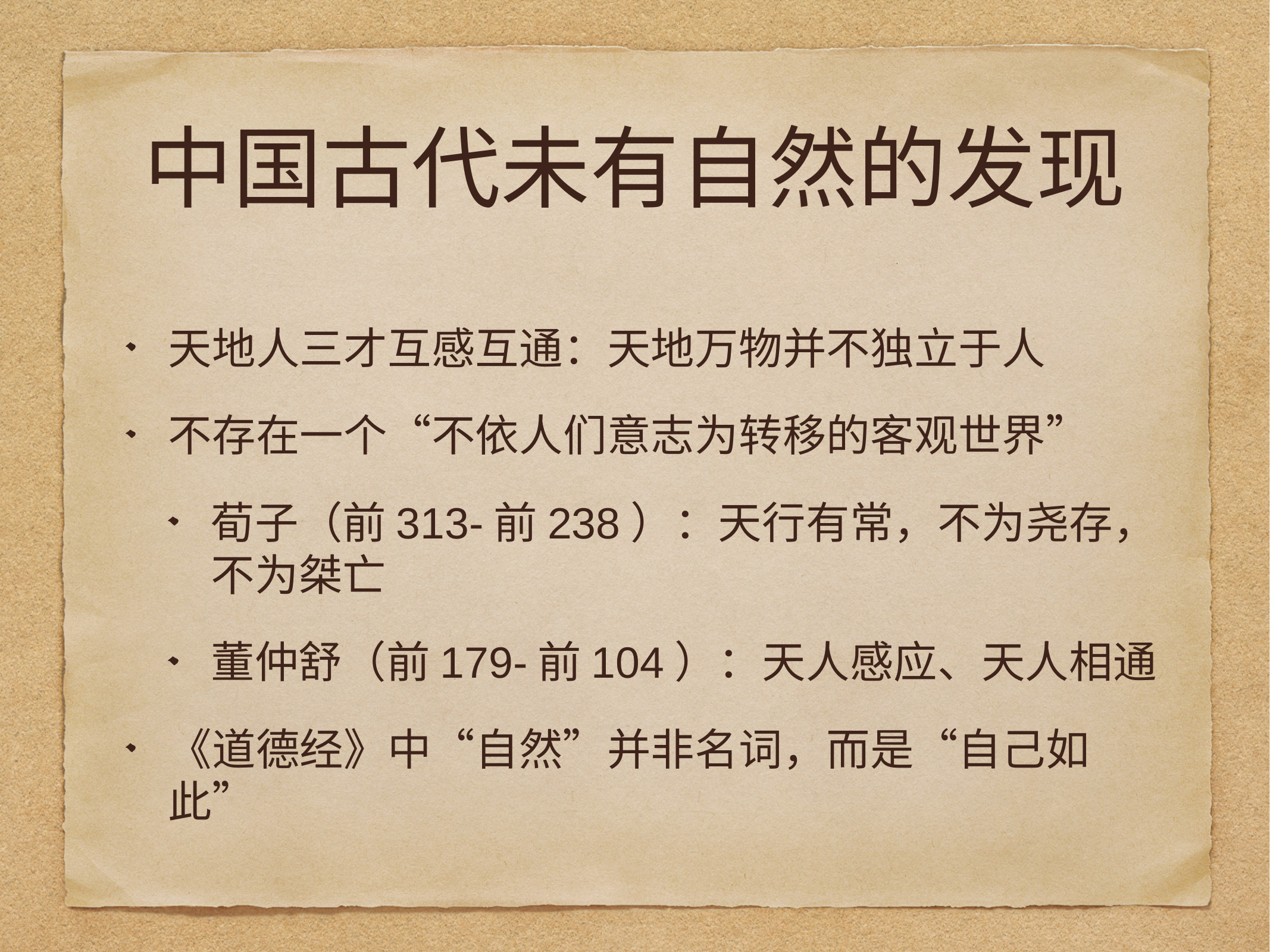

# 中国古代未有自然的发现
天地人三才互感互通：天地万物并不独立于人
不存在一个“不依人们意志为转移的客观世界”
荀子（前313-前238）：天行有常，不为尧存，不为桀亡
董仲舒（前179-前104）：天人感应、天人相通
《道德经》中“自然”并非名词，而是“自己如此”